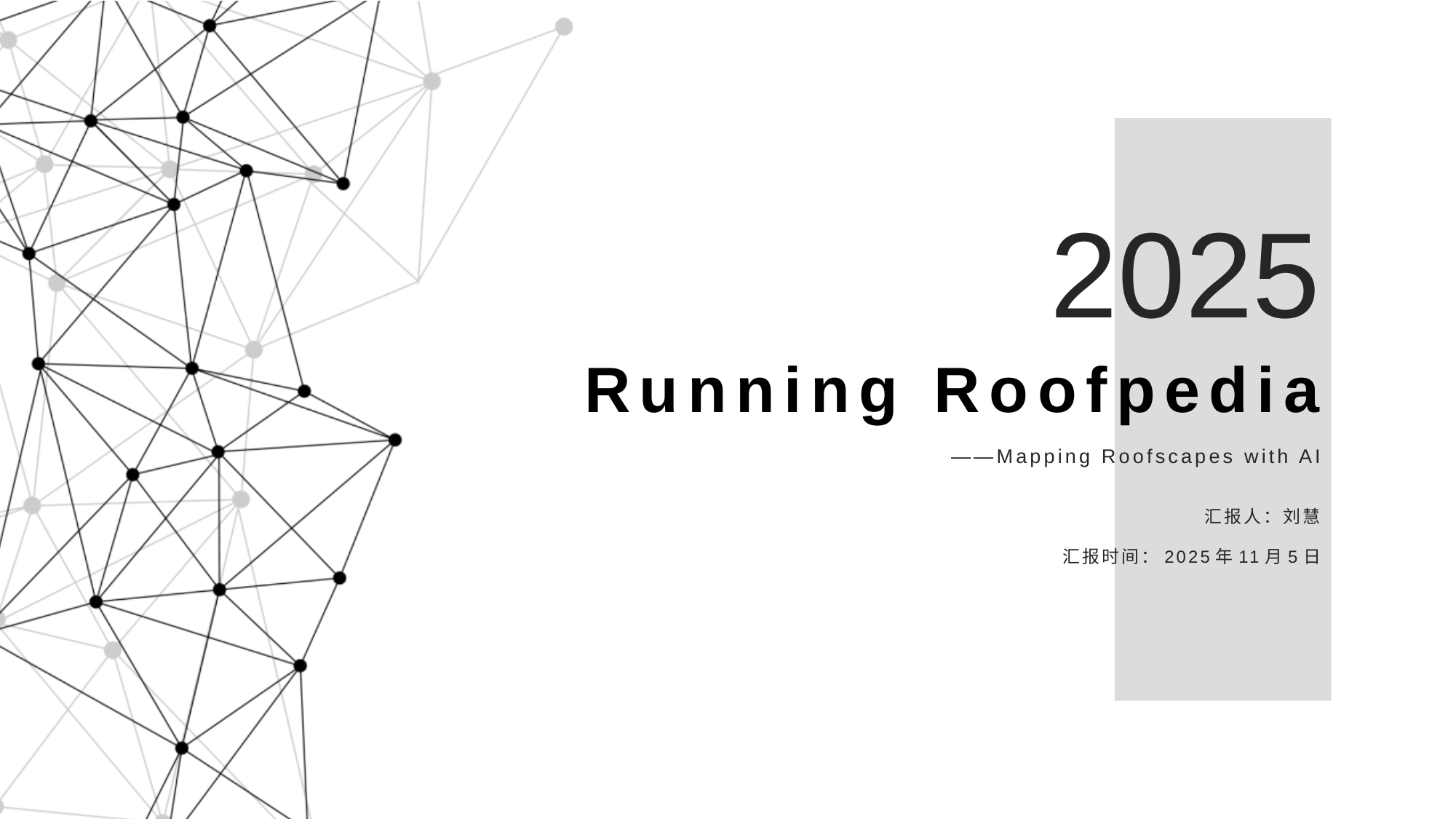

2025
# Running Roofpedia
——Mapping Roofscapes with AI
汇报人：刘慧
汇报时间：2025年11月5日